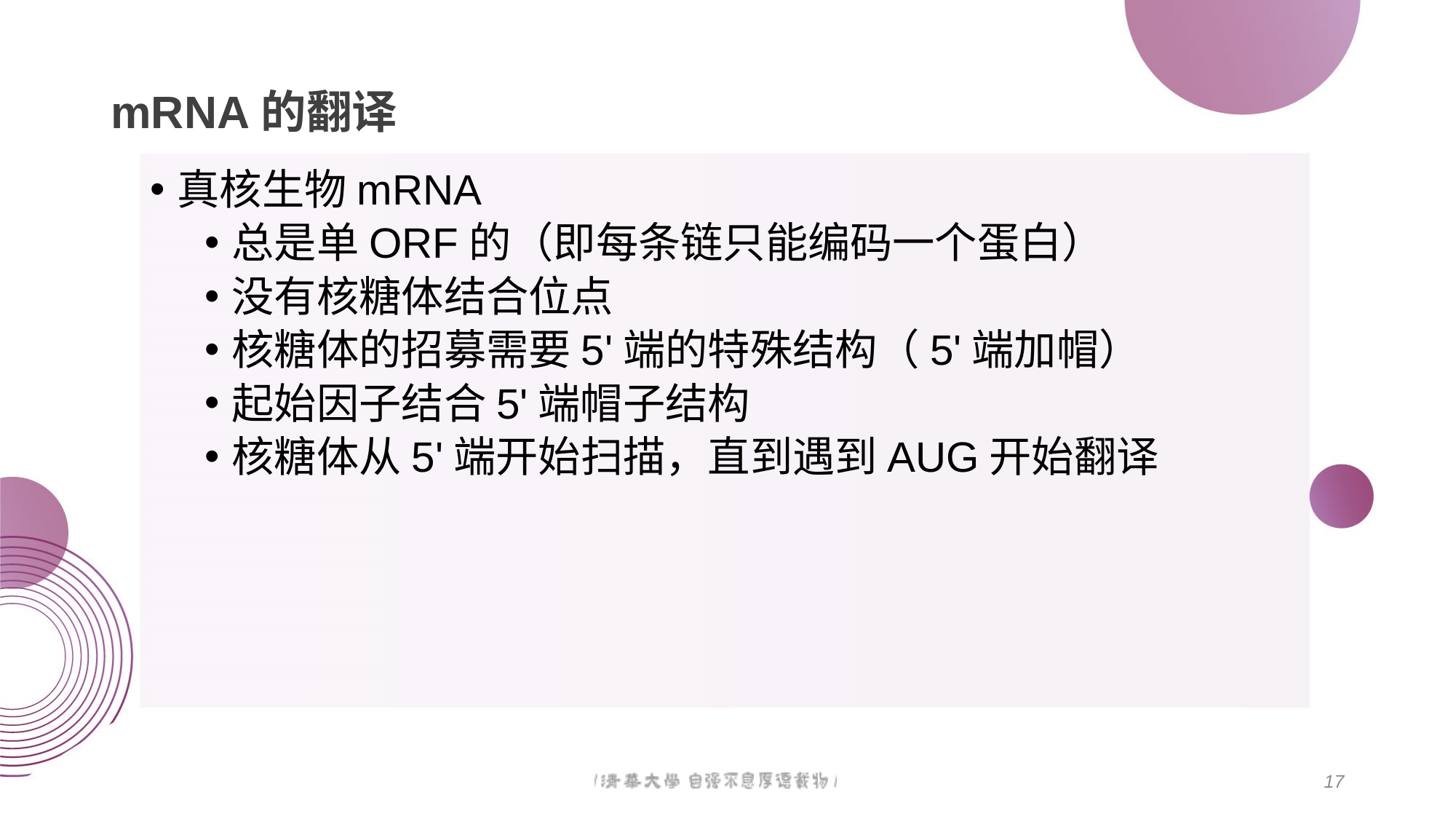

# mRNA的翻译
真核生物mRNA
总是单ORF的（即每条链只能编码一个蛋白）
没有核糖体结合位点
核糖体的招募需要5'端的特殊结构（5'端加帽）
起始因子结合5'端帽子结构
核糖体从5'端开始扫描，直到遇到AUG开始翻译
17